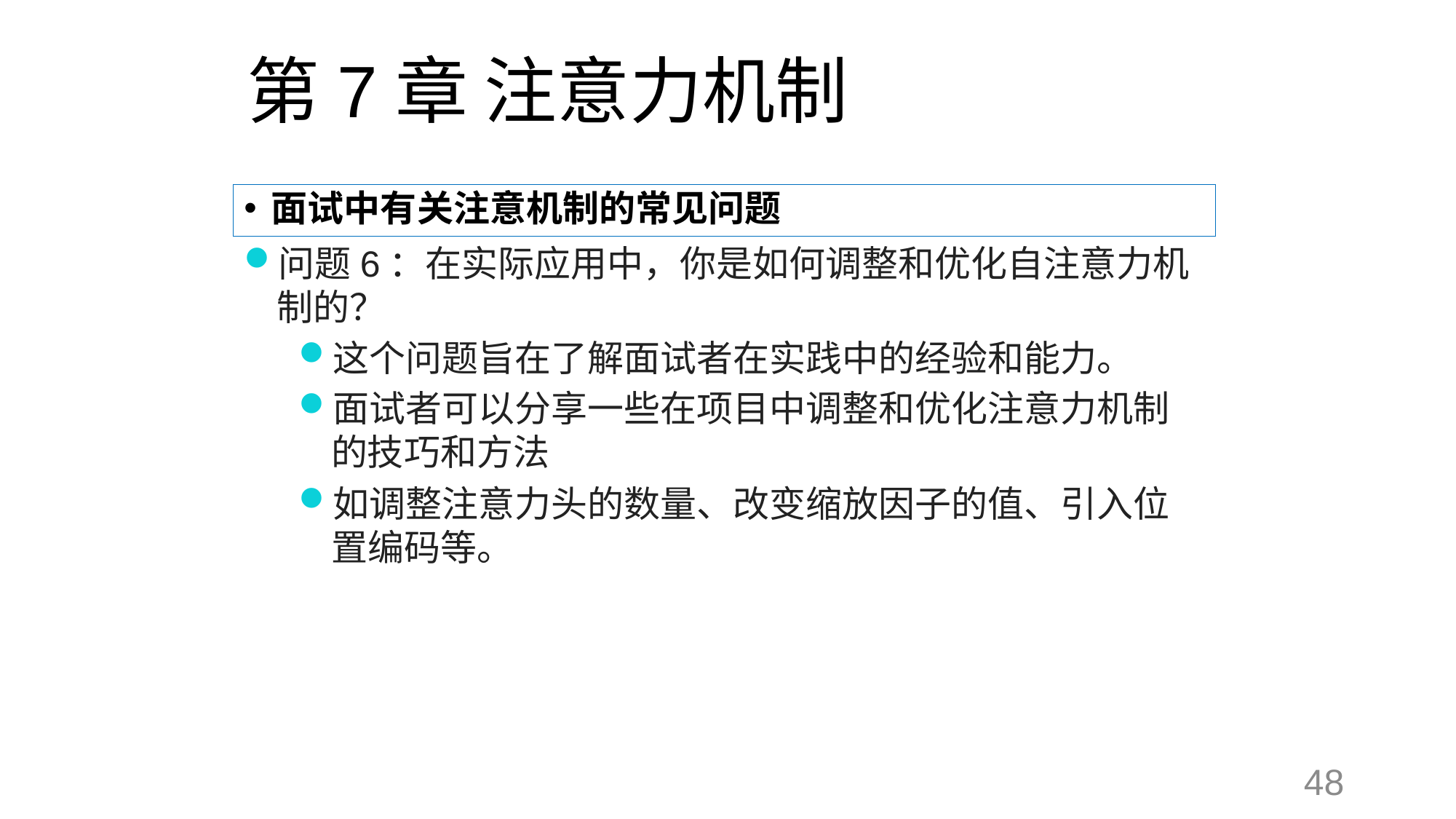

# 第7章 注意力机制
面试中有关注意机制的常见问题

问题6：在实际应用中，你是如何调整和优化自注意力机制的？
这个问题旨在了解面试者在实践中的经验和能力。
面试者可以分享一些在项目中调整和优化注意力机制的技巧和方法
如调整注意力头的数量、改变缩放因子的值、引入位置编码等。
48